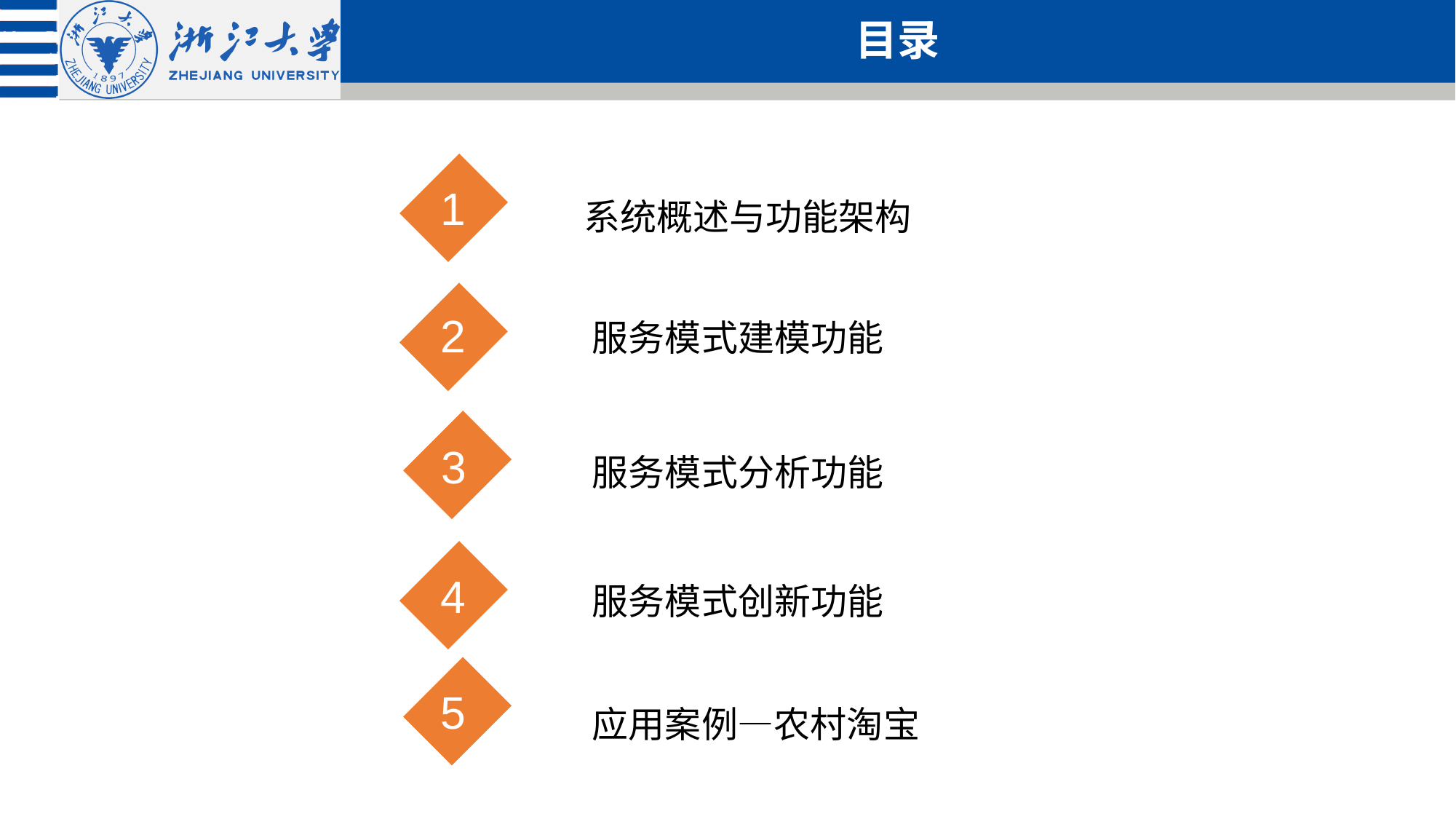

# 目录

1
系统概述与功能架构
2

服务模式建模功能

3
服务模式分析功能

4
服务模式创新功能

5
应用案例—农村淘宝